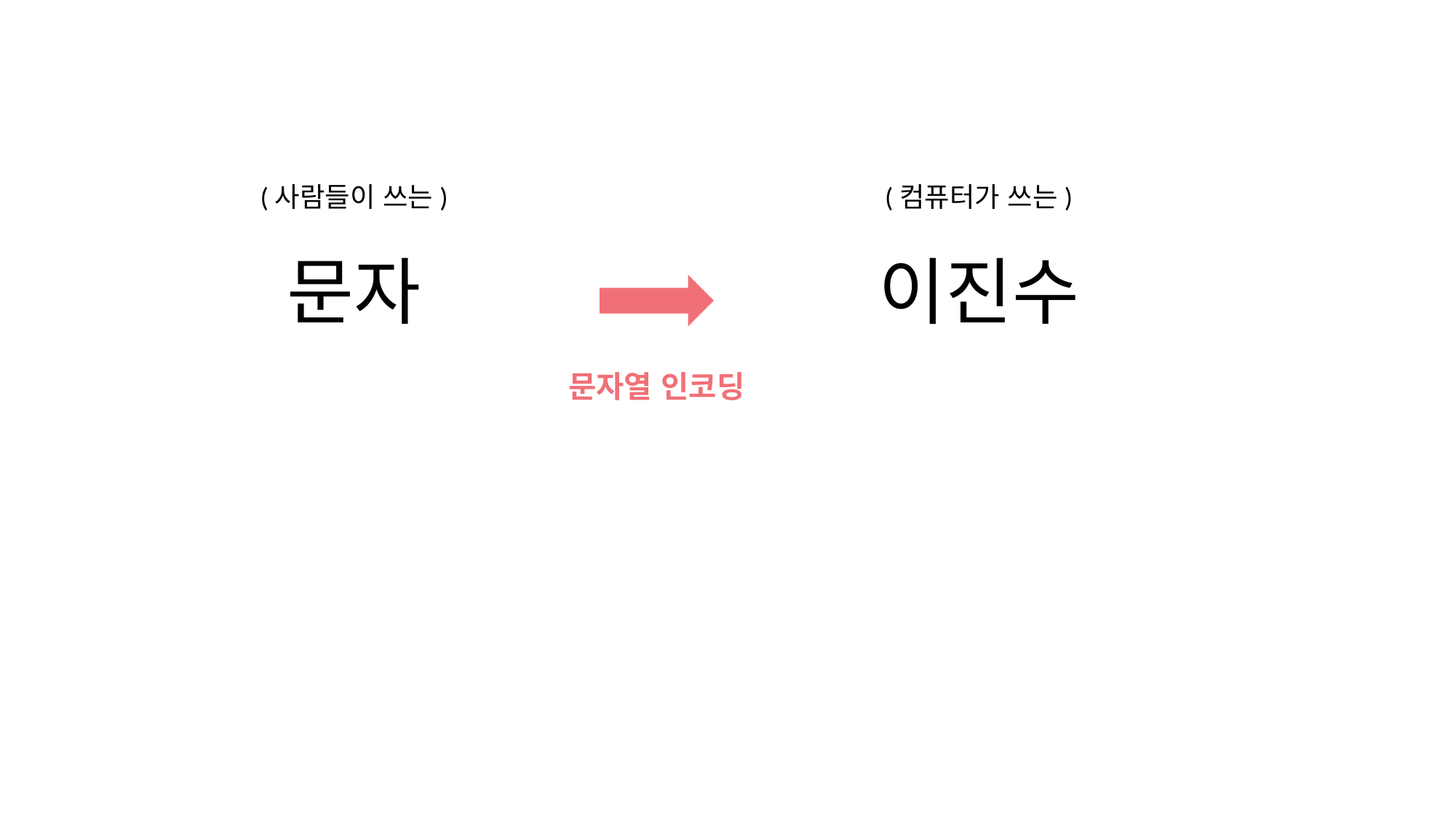

(사람들이 쓰는)

문자
(컴퓨터가 쓰는)

이진수

문자열 인코딩